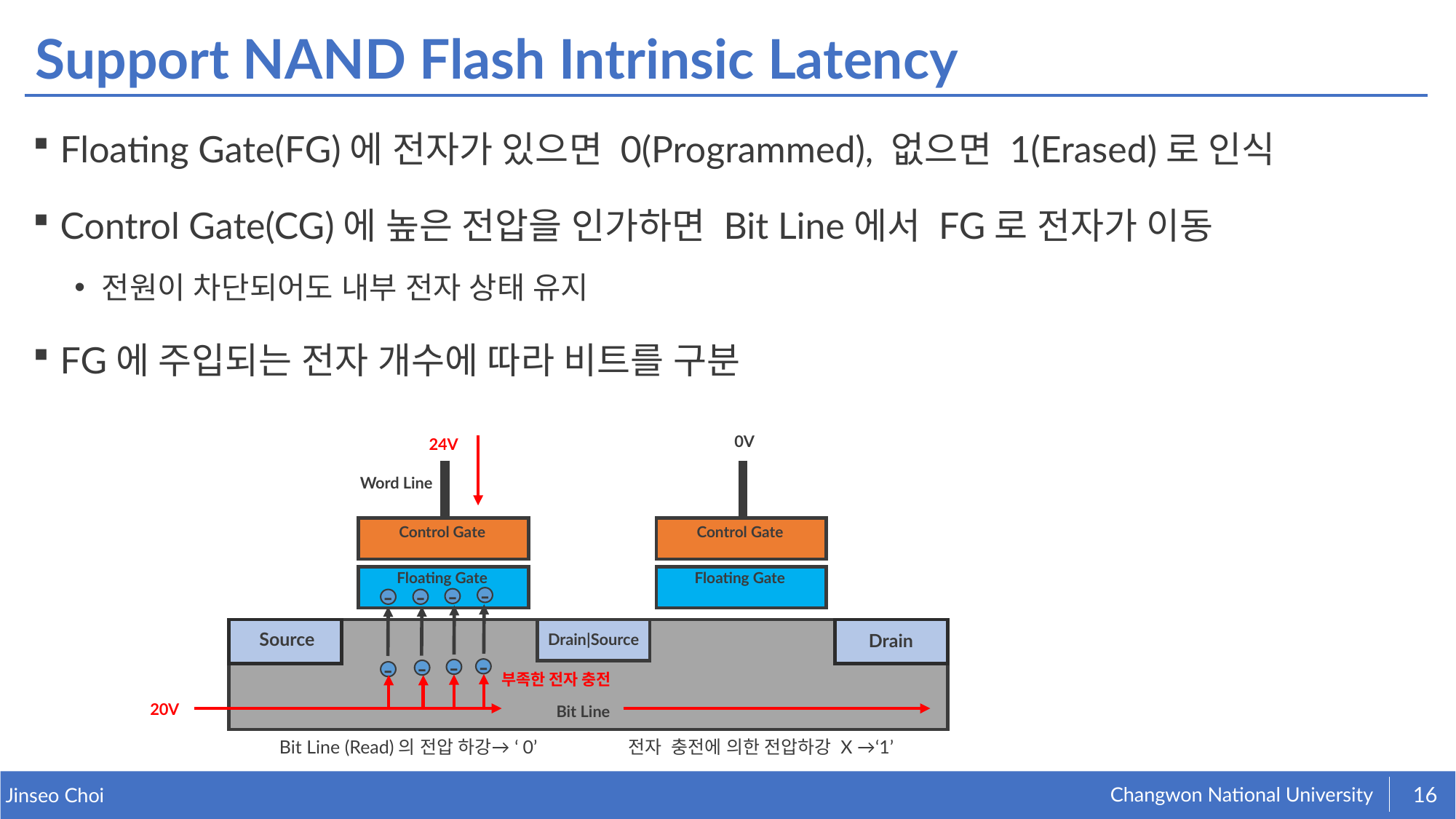

# Support NAND Flash Intrinsic Latency
Floating Gate(FG)에 전자가 있으면 0(Programmed), 없으면 1(Erased)로 인식
Control Gate(CG)에 높은 전압을 인가하면 Bit Line에서 FG로 전자가 이동
전원이 차단되어도 내부 전자 상태 유지
FG에 주입되는 전자 개수에 따라 비트를 구분

0V
24V

Word Line

Control Gate
Control Gate

Floating Gate
Floating Gate

-
-
-
-
Source
Drain
Drain|Source
-
-
-
-
부족한 전자 충전
20V
Bit Line
전자  충전에 의한 전압하강 X →‘1’

Bit Line (Read)의 전압 하강→ ‘0’
16